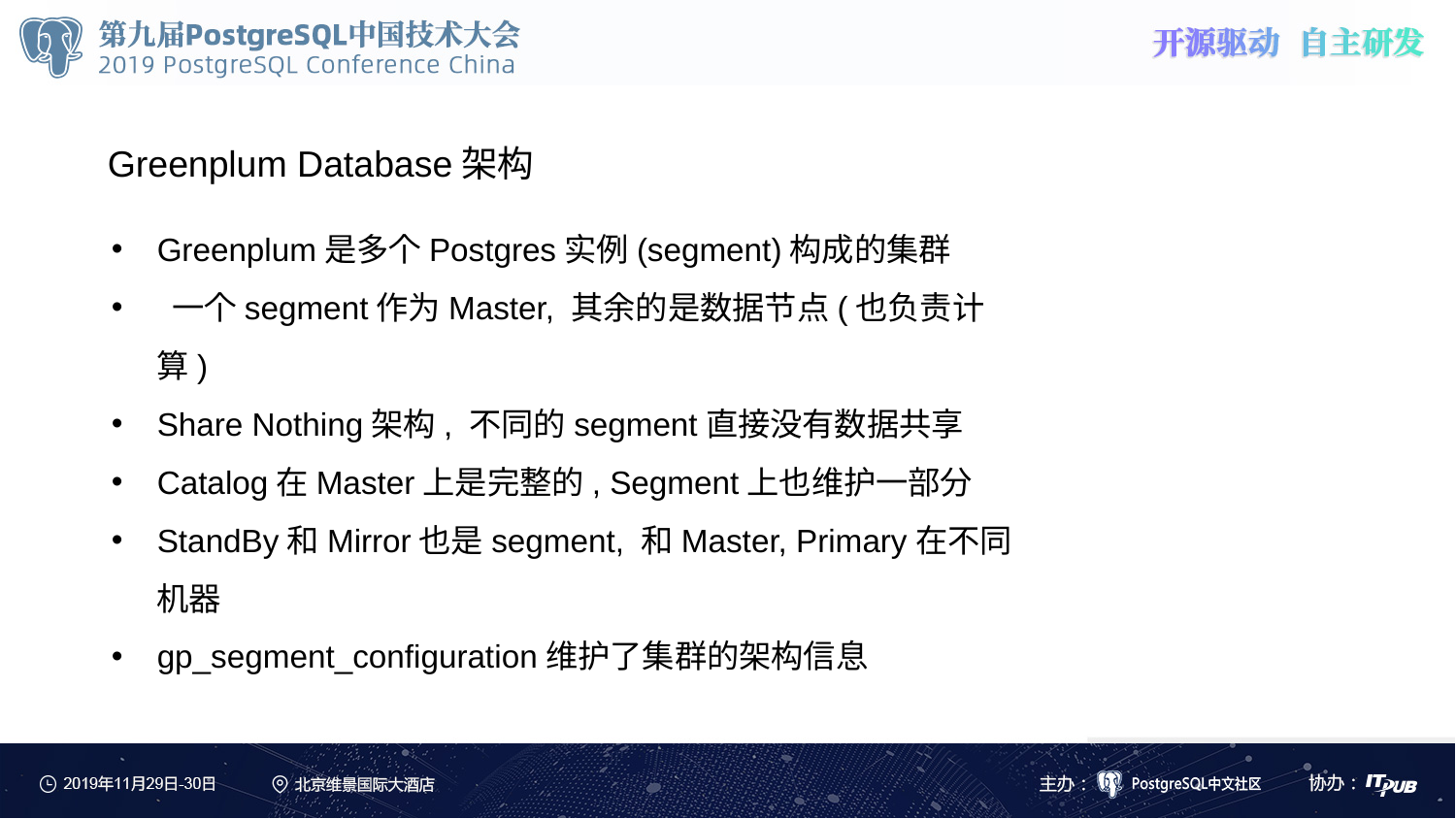

Greenplum Database架构
Greenplum是多个Postgres实例(segment)构成的集群
 一个segment作为Master, 其余的是数据节点(也负责计算)
Share Nothing架构, 不同的segment直接没有数据共享
Catalog在Master上是完整的, Segment上也维护一部分
StandBy和Mirror也是segment, 和Master, Primary在不同机器
gp_segment_configuration维护了集群的架构信息